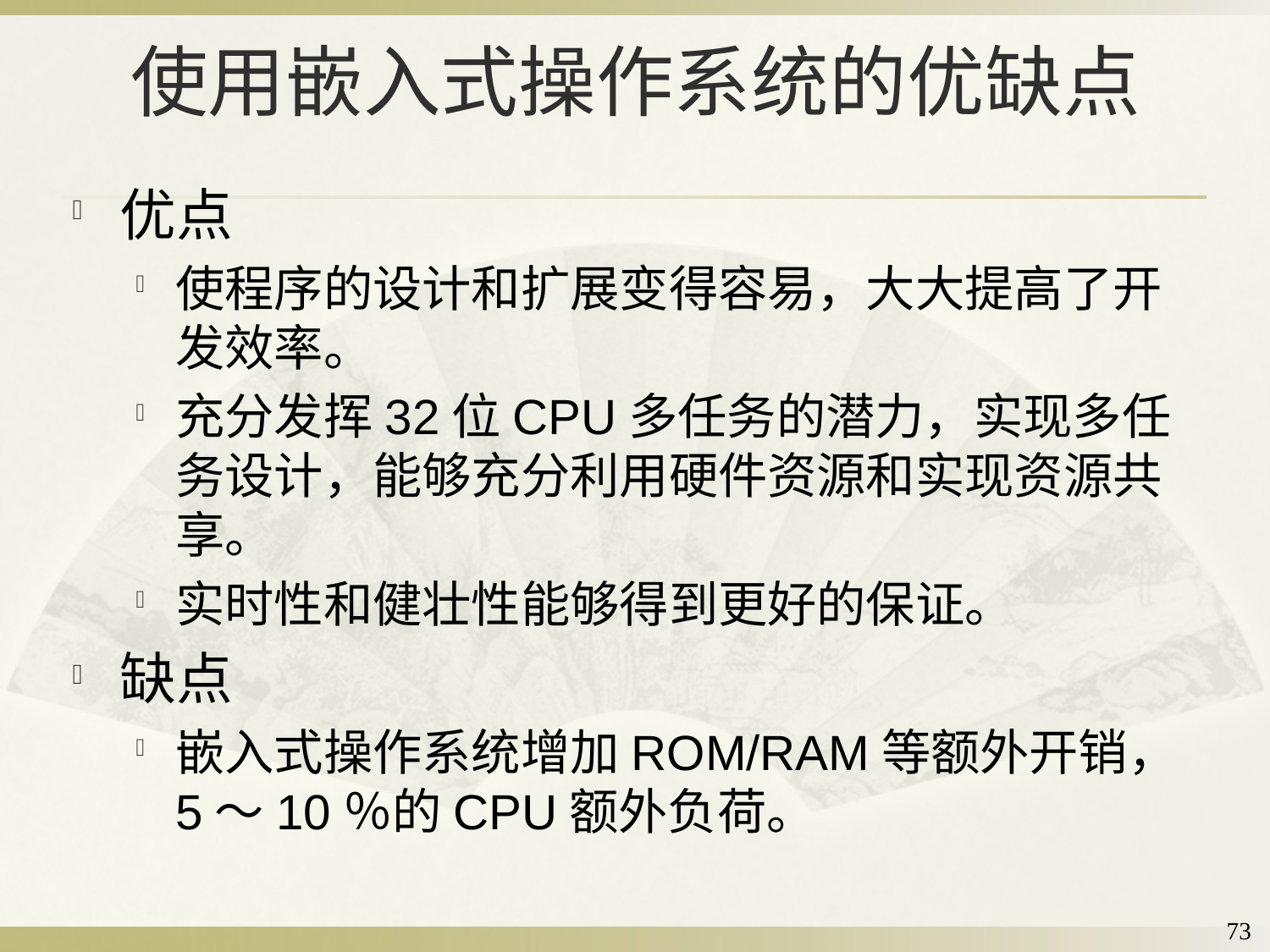

# 使用嵌入式操作系统的优缺点
优点
使程序的设计和扩展变得容易，大大提高了开发效率。
充分发挥32位CPU多任务的潜力，实现多任务设计，能够充分利用硬件资源和实现资源共享。
实时性和健壮性能够得到更好的保证。
缺点
嵌入式操作系统增加ROM/RAM等额外开销，5～10％的CPU额外负荷。